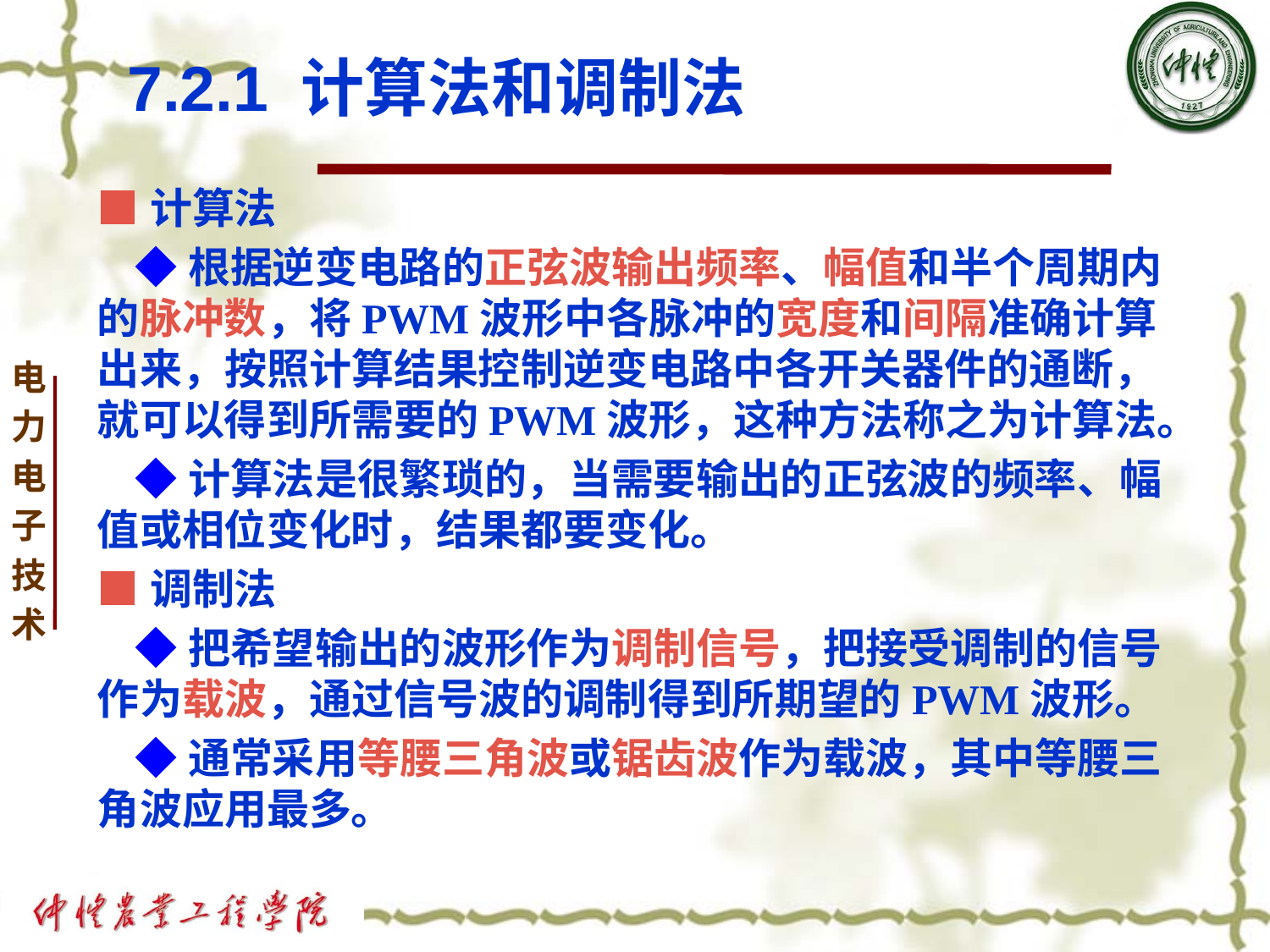

# 7.2.1 计算法和调制法
■计算法
    ◆根据逆变电路的正弦波输出频率、幅值和半个周期内的脉冲数，将PWM波形中各脉冲的宽度和间隔准确计算出来，按照计算结果控制逆变电路中各开关器件的通断，就可以得到所需要的PWM波形，这种方法称之为计算法。
    ◆计算法是很繁琐的，当需要输出的正弦波的频率、幅值或相位变化时，结果都要变化。
■调制法
    ◆把希望输出的波形作为调制信号，把接受调制的信号作为载波，通过信号波的调制得到所期望的PWM波形。
    ◆通常采用等腰三角波或锯齿波作为载波，其中等腰三角波应用最多。